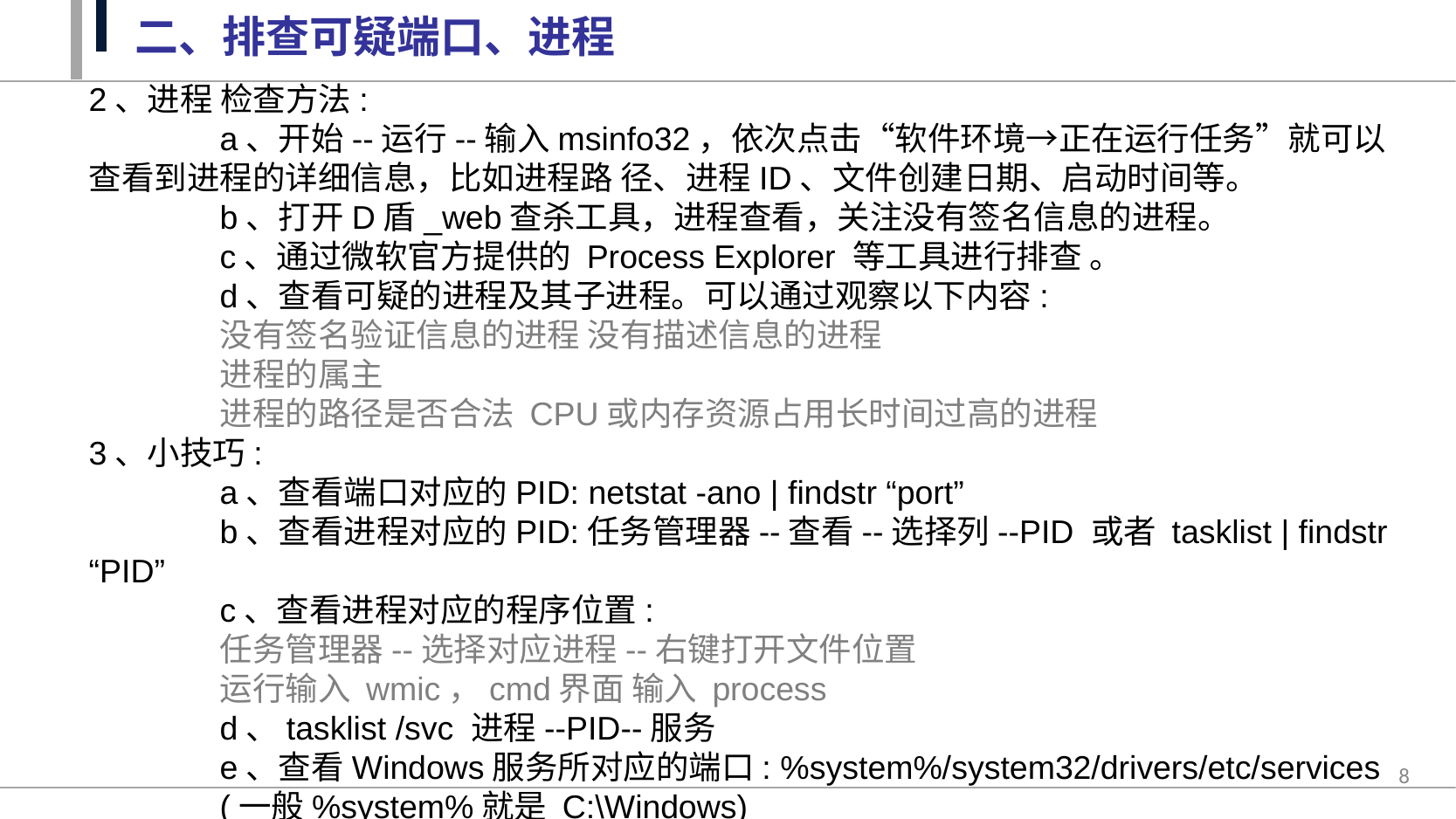

二、排查可疑端口、进程
2、进程 检查方法:
	a、开始--运行--输入msinfo32，依次点击“软件环境→正在运行任务”就可以查看到进程的详细信息，比如进程路 径、进程ID、文件创建日期、启动时间等。
	b、打开D盾_web查杀工具，进程查看，关注没有签名信息的进程。
	c、通过微软官方提供的 Process Explorer 等工具进行排查 。
	d、查看可疑的进程及其子进程。可以通过观察以下内容:
	没有签名验证信息的进程 没有描述信息的进程
	进程的属主
	进程的路径是否合法 CPU或内存资源占用长时间过高的进程
3、小技巧:
	a、查看端口对应的PID: netstat -ano | findstr “port”
	b、查看进程对应的PID:任务管理器--查看--选择列--PID 或者 tasklist | findstr “PID”
	c、查看进程对应的程序位置:
	任务管理器--选择对应进程--右键打开文件位置
	运行输入 wmic，cmd界面 输入 process
	d、tasklist /svc 进程--PID--服务
	e、查看Windows服务所对应的端口: %system%/system32/drivers/etc/services
	(一般%system%就是 C:\Windows)
8